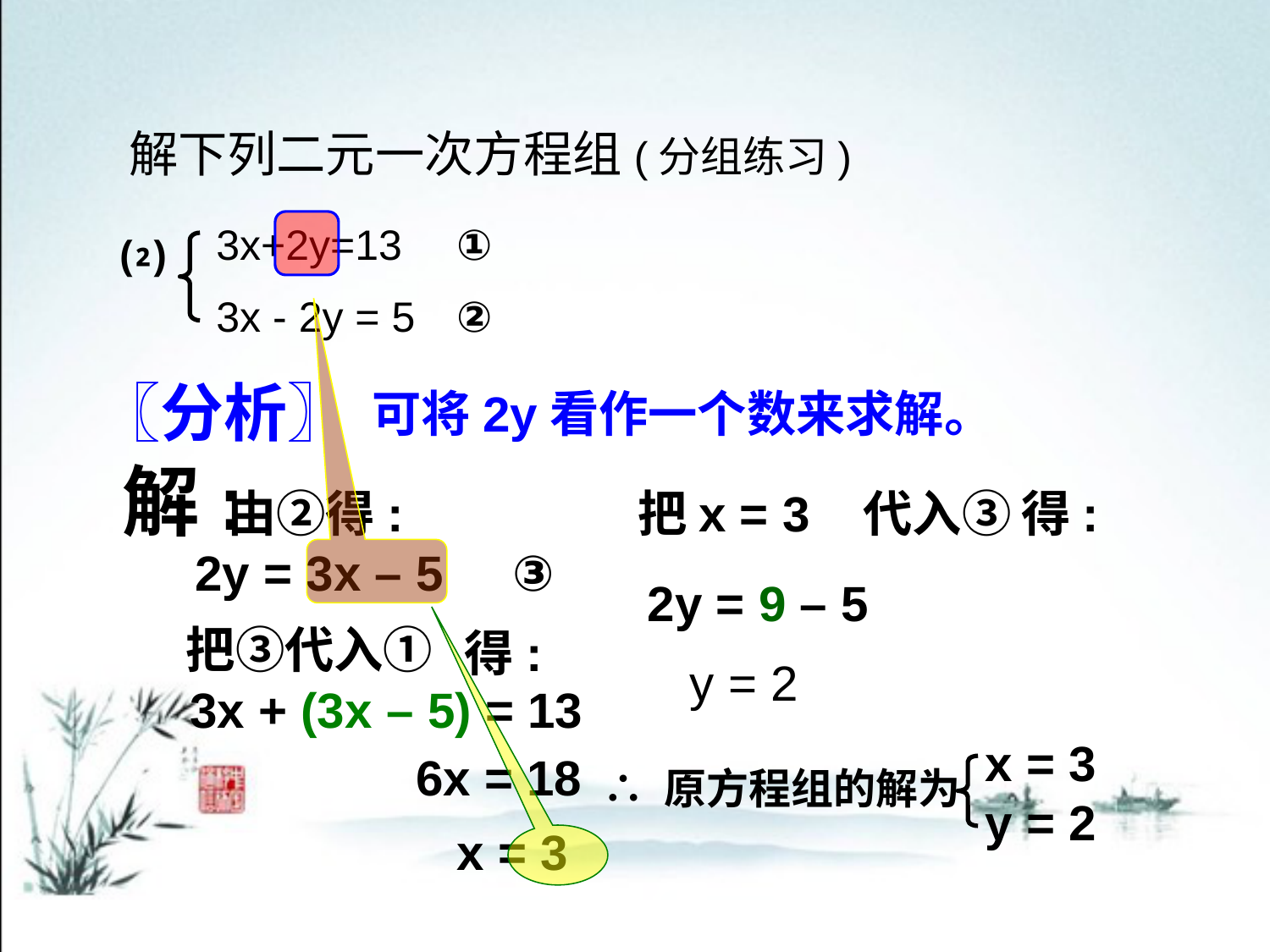

解下列二元一次方程组(分组练习)
3x+2y=13
3x - 2y = 5

①
②
⑵

〖分析〗
可将2y看作一个数来求解。
解:
由②得:
把x = 3   代入③
得:
2y = 3x – 5     ③

2y = 9 – 5
把③代入①
得:
y = 2
3x + (3x – 5) = 13
x = 3
y = 2
∴ 原方程组的解为

 6x = 18
x = 3